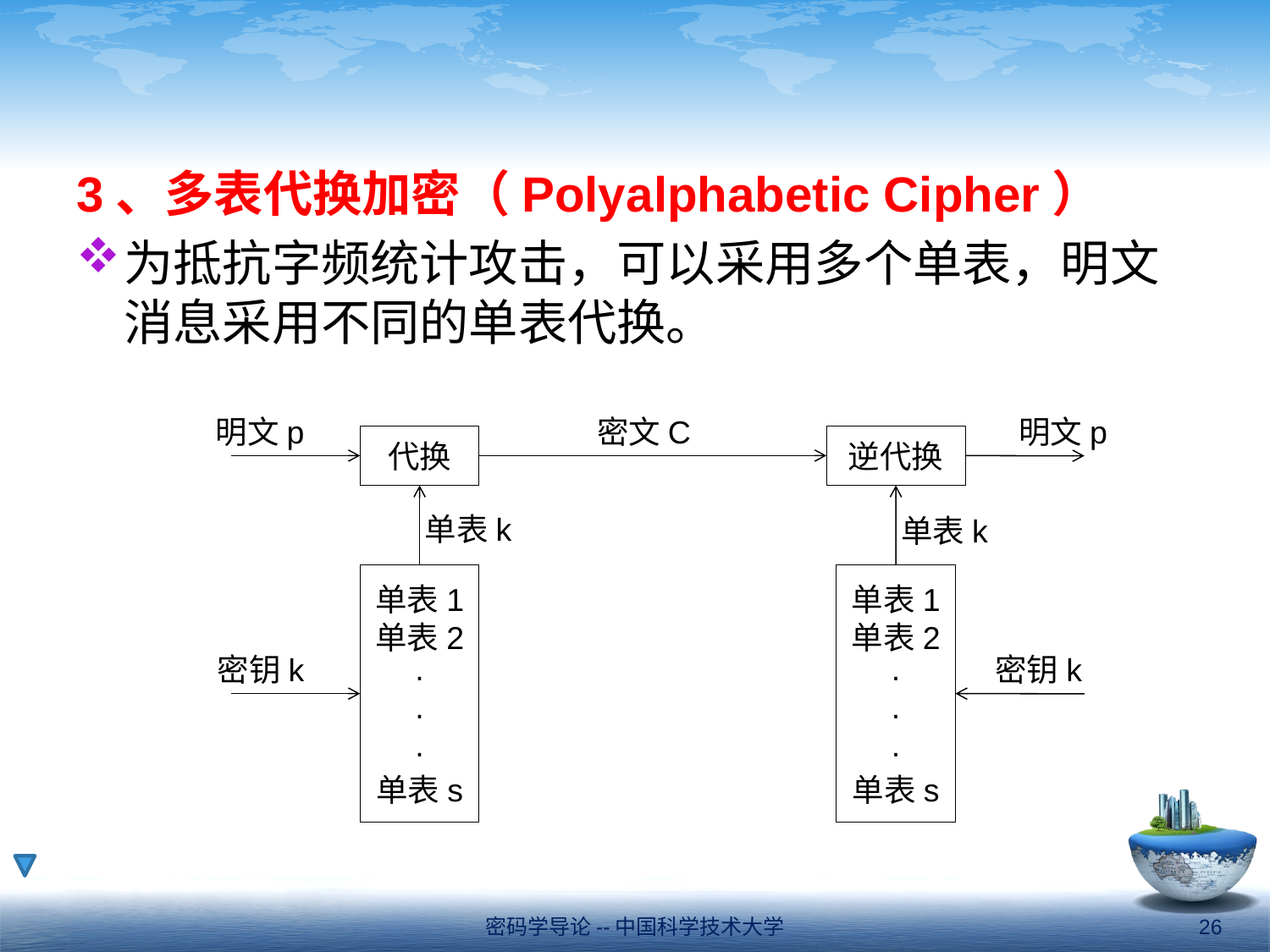

#
3、多表代换加密（Polyalphabetic Cipher）
为抵抗字频统计攻击，可以采用多个单表，明文消息采用不同的单表代换。
明文p
密文C
明文p
代换
逆代换
单表k
单表k
单表1
单表2
·
·
·
单表s
单表1
单表2
·
·
·
单表s
密钥k
密钥k

密码学导论--中国科学技术大学
26